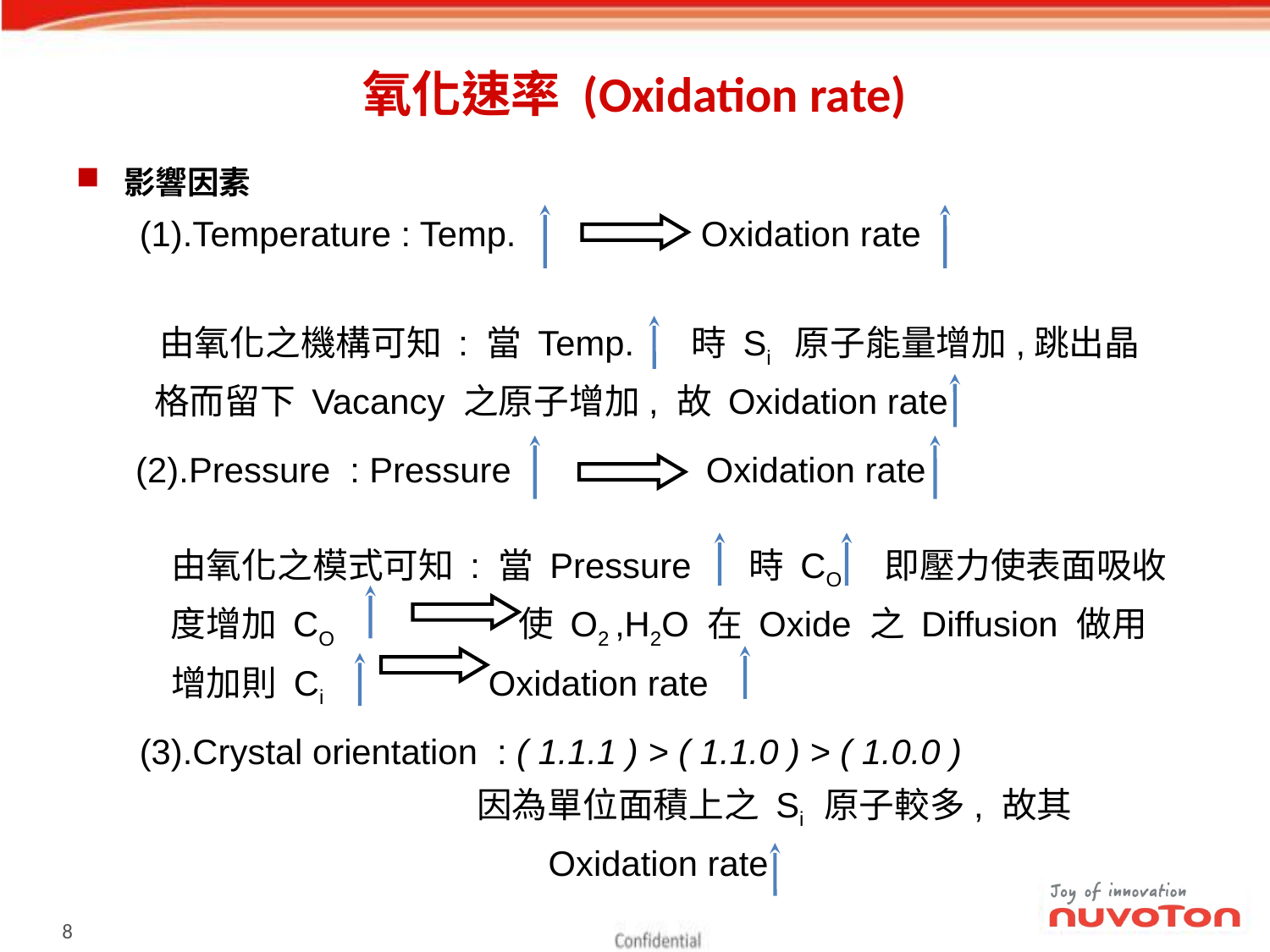

# 氧化速率 (Oxidation rate)
影響因素
(1).Temperature : Temp.                   Oxidation rate

      由氧化之機構可知 : 當 Temp.     時 Si  原子能量增加,跳出晶
         格而留下 Vacancy 之原子增加, 故 Oxidation rate

(2).Pressure  : Pressure                    Oxidation rate

      由氧化之模式可知 : 當 Pressure     時 CO      即壓力使表面吸收
          度增加 CO                              使 O2 ,H2O 在 Oxide 之 Diffusion 做用
      增加則 Ci                          Oxidation rate

(3).Crystal orientation  : ( 1.1.1 ) > ( 1.1.0 ) > ( 1.0.0 )
                                          因為單位面積上之 Si  原子較多, 故其
                                          Oxidation rate

8